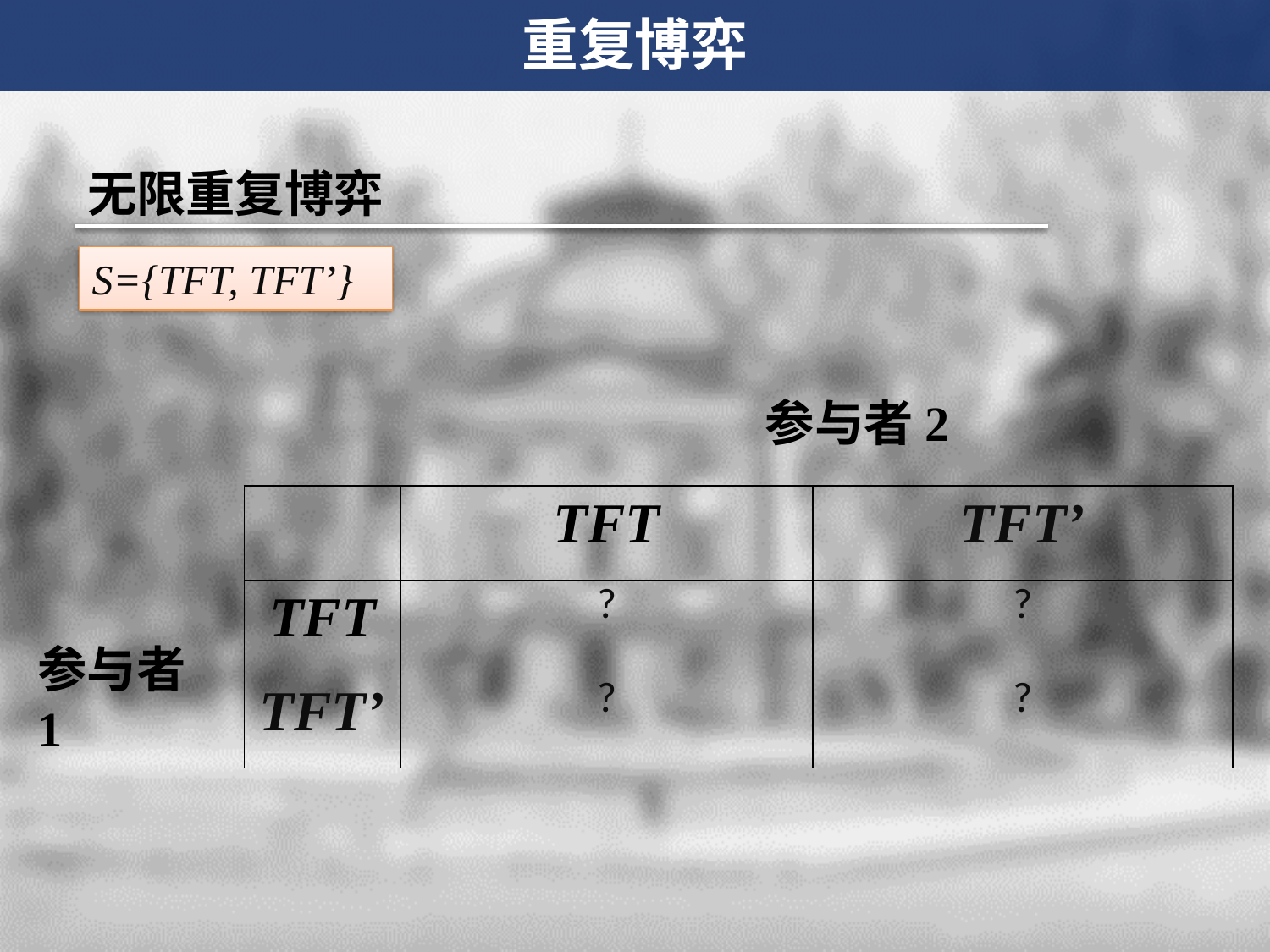

重复博弈

无限重复博弈
S={TFT, TFT’}
参与者2
|  | TFT | TFT’ |
| --- | --- | --- |
| TFT | ? | ? |
| TFT’ | ? | ? |
参与者1